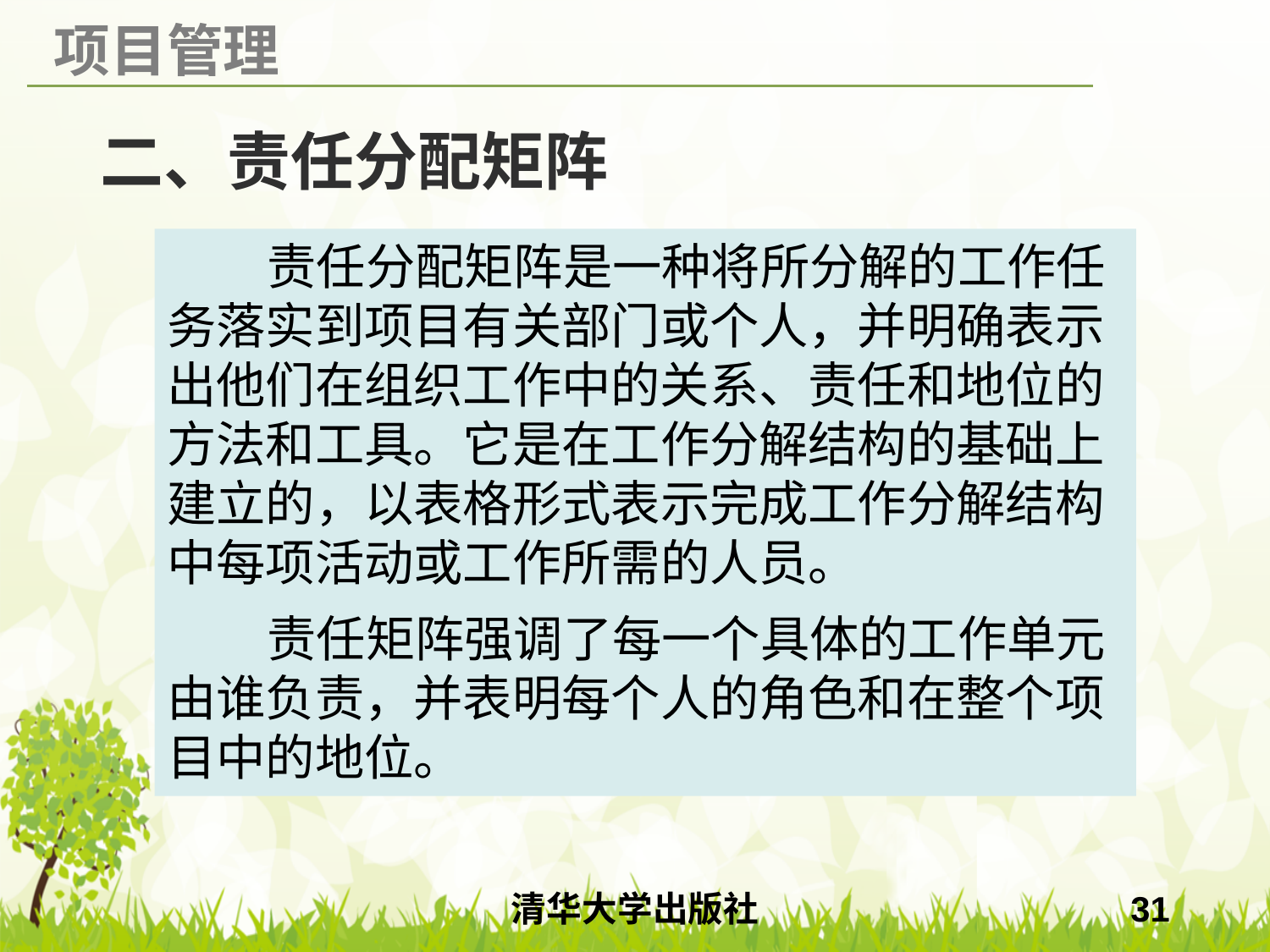

# 二、责任分配矩阵
责任分配矩阵是一种将所分解的工作任务落实到项目有关部门或个人，并明确表示出他们在组织工作中的关系、责任和地位的方法和工具。它是在工作分解结构的基础上建立的，以表格形式表示完成工作分解结构中每项活动或工作所需的人员。
责任矩阵强调了每一个具体的工作单元由谁负责，并表明每个人的角色和在整个项目中的地位。
清华大学出版社
31